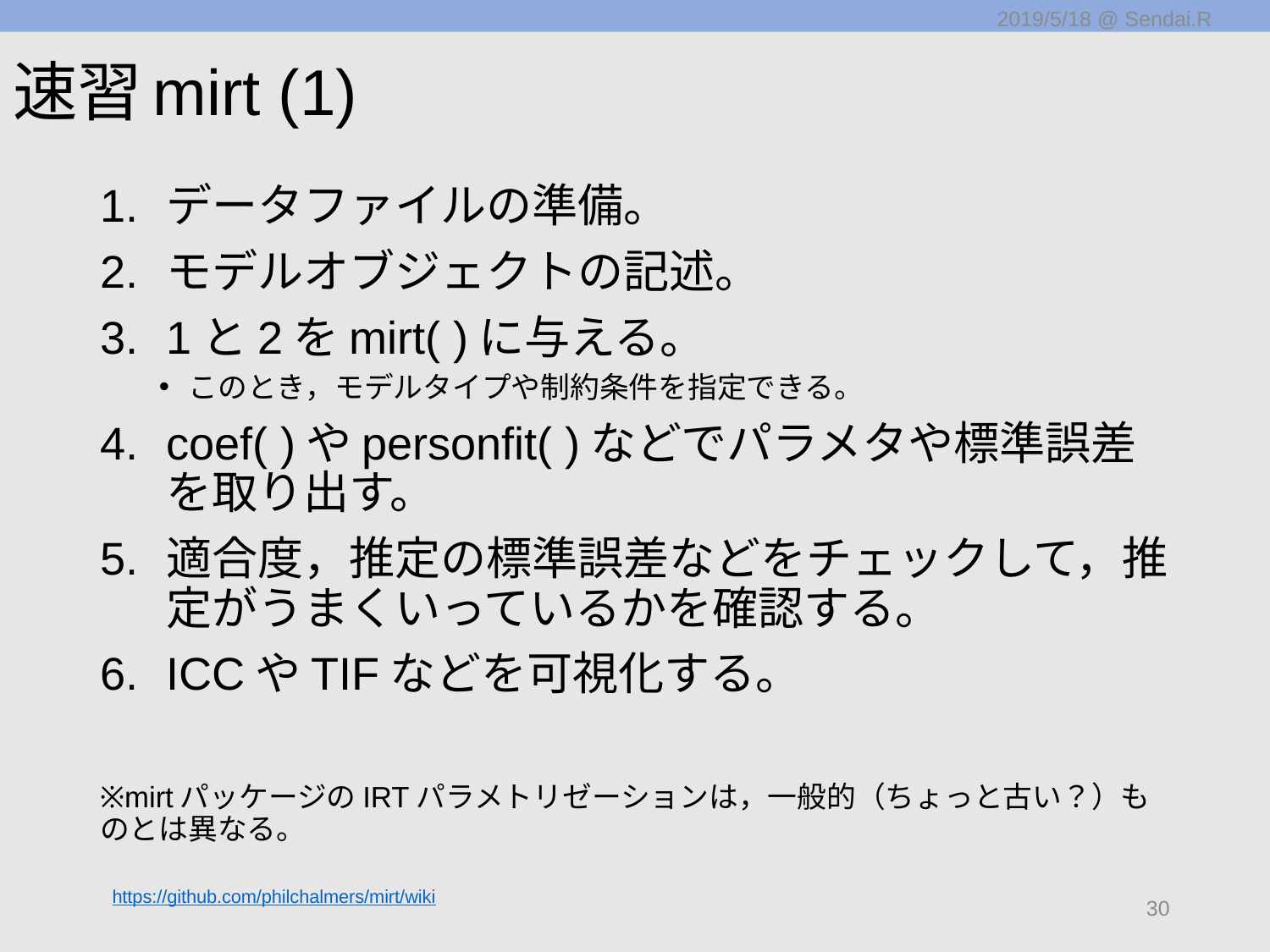

2019/5/18 @ Sendai.R
# 速習mirt (1)
データファイルの準備。
モデルオブジェクトの記述。
1と2をmirt( )に与える。
このとき，モデルタイプや制約条件を指定できる。
coef( )やpersonfit( )などでパラメタや標準誤差を取り出す。
適合度，推定の標準誤差などをチェックして，推定がうまくいっているかを確認する。
ICCやTIFなどを可視化する。

※mirtパッケージのIRTパラメトリゼーションは，一般的（ちょっと古い？）ものとは異なる。
https://github.com/philchalmers/mirt/wiki
30